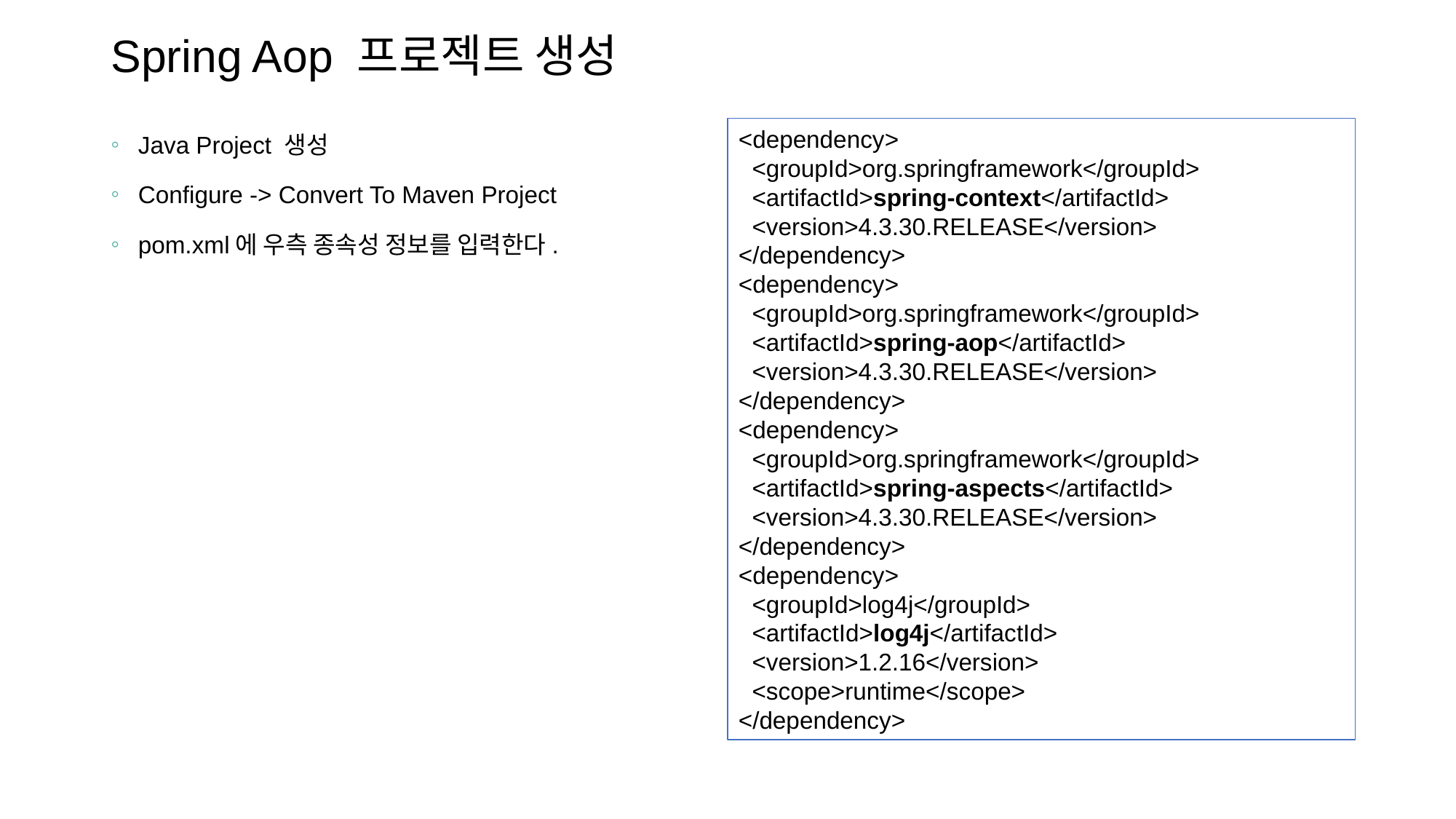

# Spring Aop 프로젝트 생성
Java Project 생성
Configure -> Convert To Maven Project
pom.xml에 우측 종속성 정보를 입력한다.

<dependency>
  <groupId>org.springframework</groupId>
  <artifactId>spring-context</artifactId>
  <version>4.3.30.RELEASE</version>
</dependency>
<dependency>
  <groupId>org.springframework</groupId>
  <artifactId>spring-aop</artifactId>
  <version>4.3.30.RELEASE</version>
</dependency>
<dependency>
  <groupId>org.springframework</groupId>
  <artifactId>spring-aspects</artifactId>
  <version>4.3.30.RELEASE</version>
</dependency>
<dependency>
  <groupId>log4j</groupId>
  <artifactId>log4j</artifactId>
  <version>1.2.16</version>
  <scope>runtime</scope>
</dependency>